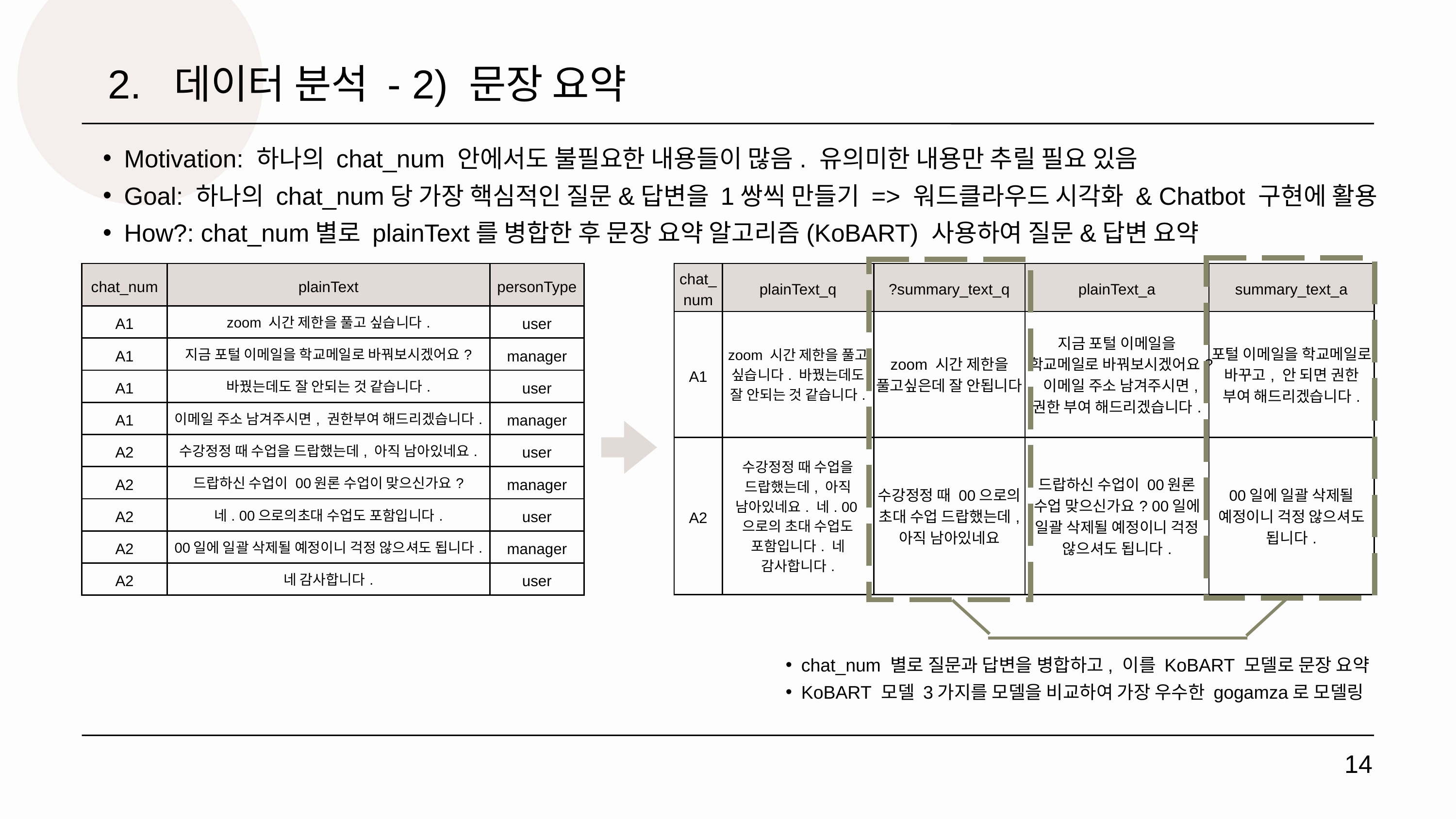

2.  데이터 분석 - 2) 문장 요약

Motivation: 하나의 chat_num 안에서도 불필요한 내용들이 많음. 유의미한 내용만 추릴 필요 있음
Goal: 하나의 chat_num당 가장 핵심적인 질문&답변을 1쌍씩 만들기 => 워드클라우드 시각화 & Chatbot 구현에 활용
How?: chat_num별로 plainText를 병합한 후 문장 요약 알고리즘(KoBART) 사용하여 질문&답변 요약

| chat\_num | plainText | personType |
| --- | --- | --- |
| A1 | zoom 시간 제한을 풀고 싶습니다. | user |
| A1 | 지금 포털 이메일을 학교메일로 바꿔보시겠어요? | manager |
| A1 | 바꿨는데도 잘 안되는 것 같습니다. | user |
| A1 | 이메일 주소 남겨주시면, 권한부여 해드리겠습니다. | manager |
| A2 | 수강정정 때 수업을 드랍했는데, 아직 남아있네요. | user |
| A2 | 드랍하신 수업이 00원론 수업이 맞으신가요? | manager |
| A2 | 네. 00으로의초대 수업도 포함입니다. | user |
| A2 | 00일에 일괄 삭제될 예정이니 걱정 않으셔도 됩니다. | manager |
| A2 | 네 감사합니다. | user |
| chat\_num | plainText\_q | ?summary\_text\_q | plainText\_a | summary\_text\_a |
| --- | --- | --- | --- | --- |
| A1 | zoom 시간 제한을 풀고 싶습니다. 바꿨는데도 잘 안되는 것 같습니다. | zoom 시간 제한을 풀고싶은데 잘 안됩니다. | 지금 포털 이메일을 학교메일로 바꿔보시겠어요? 이메일 주소 남겨주시면, 권한 부여 해드리겠습니다. | 포털 이메일을 학교메일로 바꾸고, 안 되면 권한 부여 해드리겠습니다. |
| A2 | 수강정정 때 수업을 드랍했는데, 아직 남아있네요. 네. 00으로의 초대 수업도 포함입니다. 네 감사합니다. | 수강정정 때 00으로의 초대 수업 드랍했는데, 아직 남아있네요 | 드랍하신 수업이 00원론 수업 맞으신가요? 00일에 일괄 삭제될 예정이니 걱정 않으셔도 됩니다. | 00일에 일괄 삭제될 예정이니 걱정 않으셔도 됩니다. |

chat_num 별로 질문과 답변을 병합하고, 이를 KoBART 모델로 문장 요약
KoBART 모델 3가지를 모델을 비교하여 가장 우수한 gogamza로 모델링

14